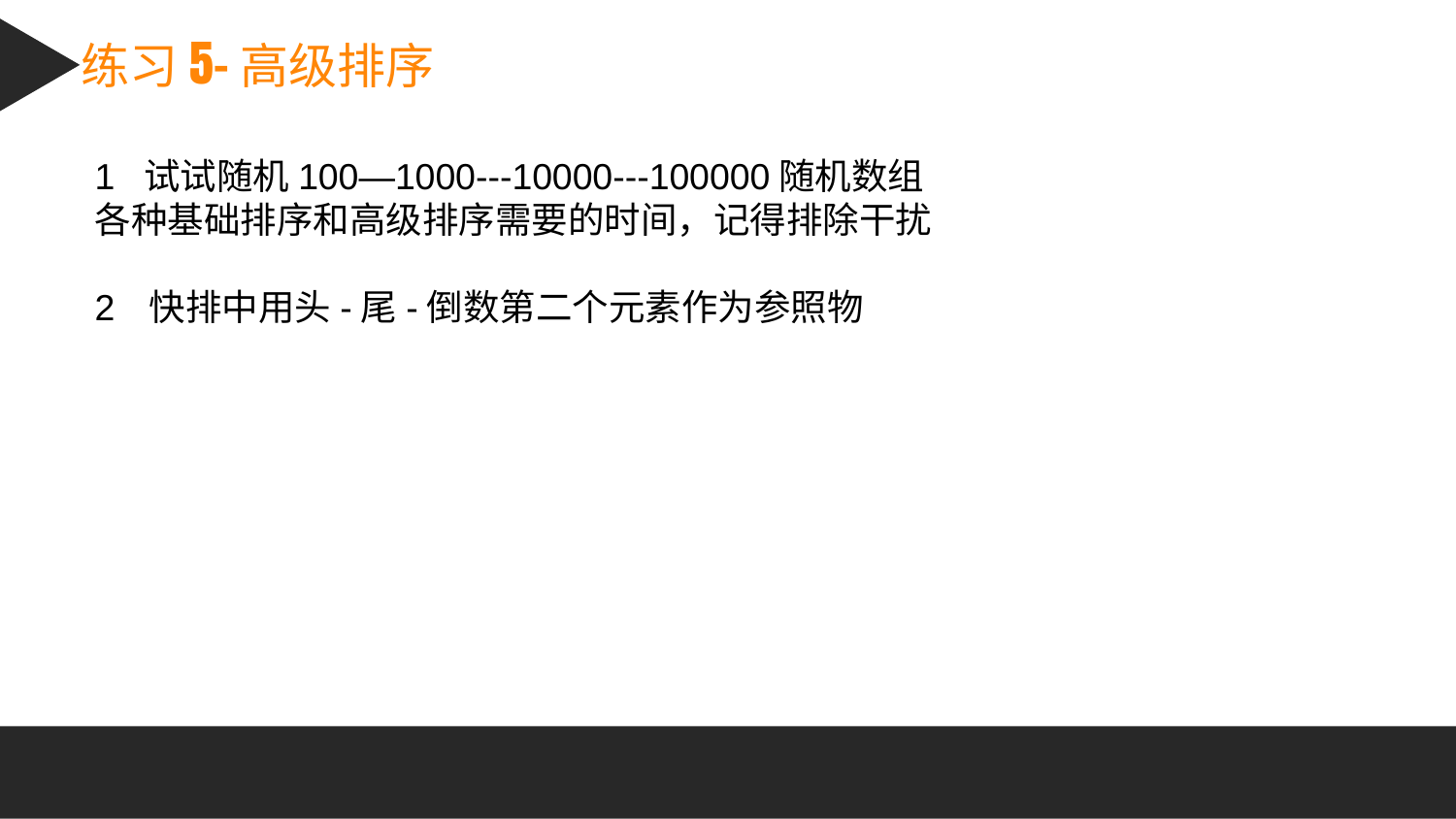

练习5-高级排序
1  试试随机100—1000---10000---100000随机数组
各种基础排序和高级排序需要的时间，记得排除干扰

快排中用头-尾-倒数第二个元素作为参照物